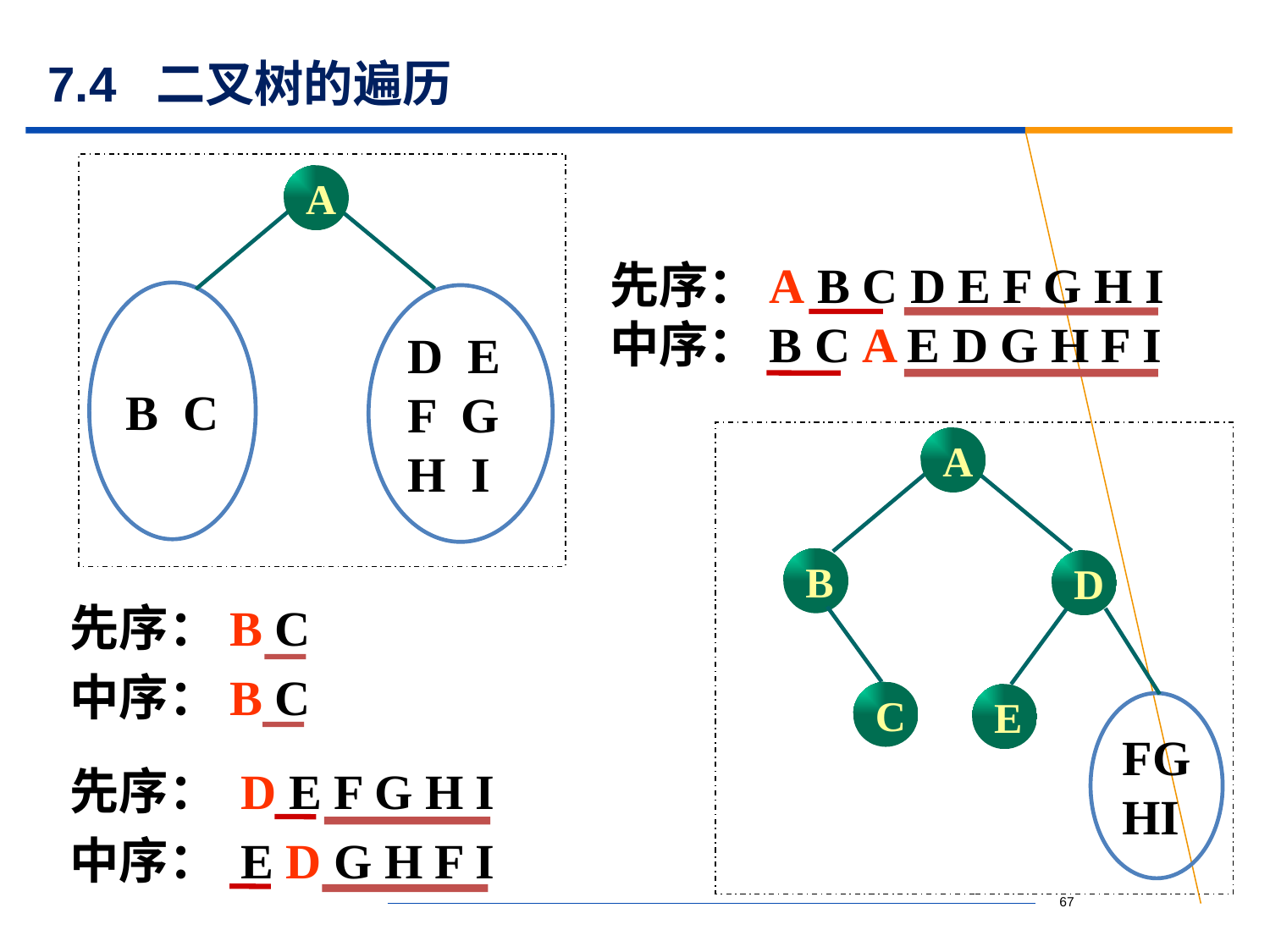

# 7.4  二叉树的遍历

A

B C
D  E
F  G
H  I
先序：A B C D E F G H I中序：B C A E D G H F I

A

B
D

C
E
FG
HI
先序：B C
中序：B C

先序： D E F G H I
中序： E D G H F I